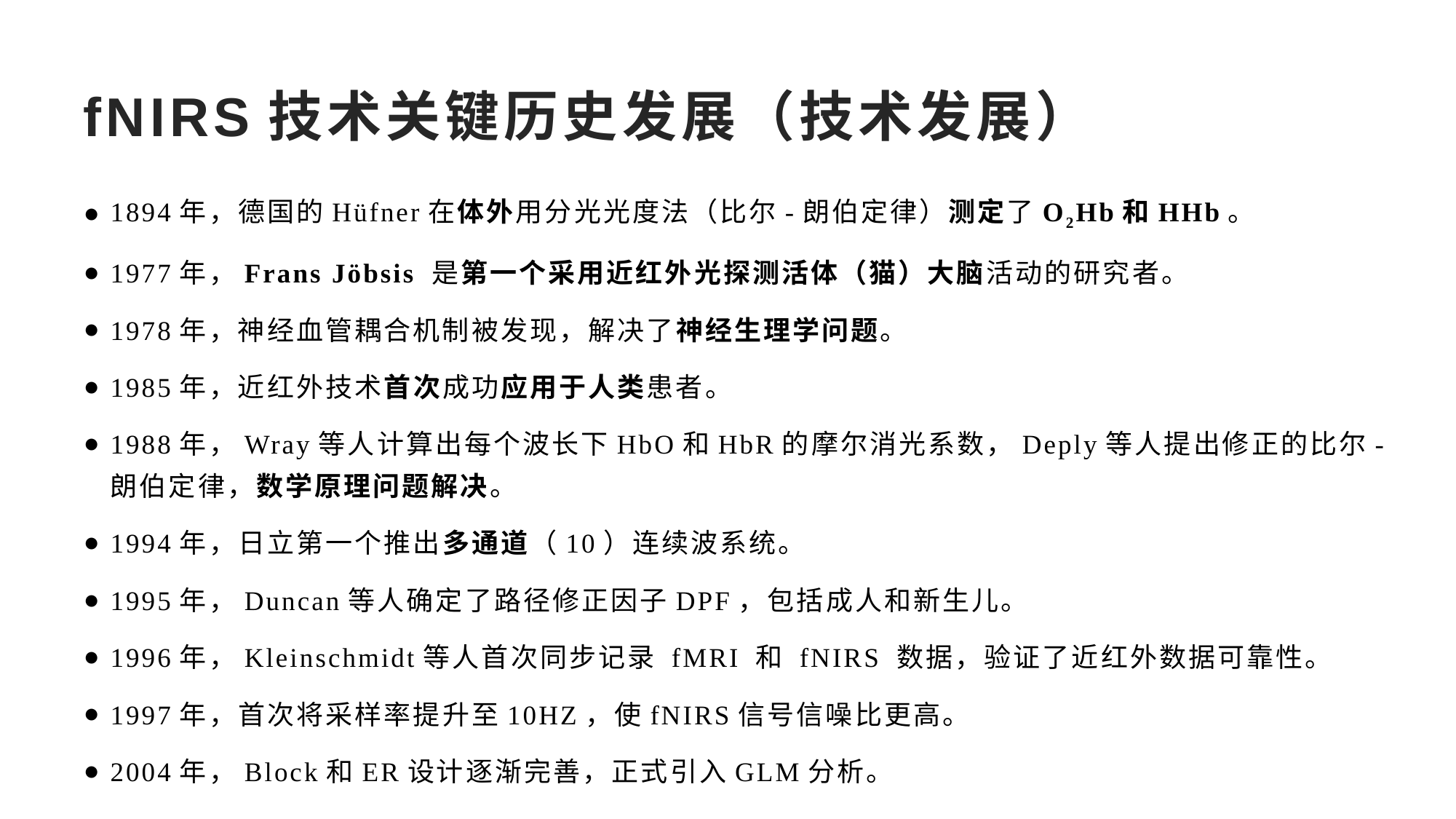

# fNIRS技术关键历史发展（技术发展）
1894年，德国的Hüfner在体外用分光光度法（比尔-朗伯定律）测定了O2Hb和HHb。
1977年，Frans Jöbsis 是第一个采用近红外光探测活体（猫）大脑活动的研究者。
1978年，神经血管耦合机制被发现，解决了神经生理学问题。
1985年，近红外技术首次成功应用于人类患者。
1988年，Wray等人计算出每个波长下HbO和HbR的摩尔消光系数，Deply等人提出修正的比尔-朗伯定律，数学原理问题解决。
1994年，日立第一个推出多通道（10）连续波系统。
1995年，Duncan等人确定了路径修正因子DPF，包括成人和新生儿。
1996年，Kleinschmidt等人首次同步记录 fMRI 和 fNIRS 数据，验证了近红外数据可靠性。
1997年，首次将采样率提升至10HZ，使fNIRS信号信噪比更高。
2004年，Block和ER设计逐渐完善，正式引入GLM分析。